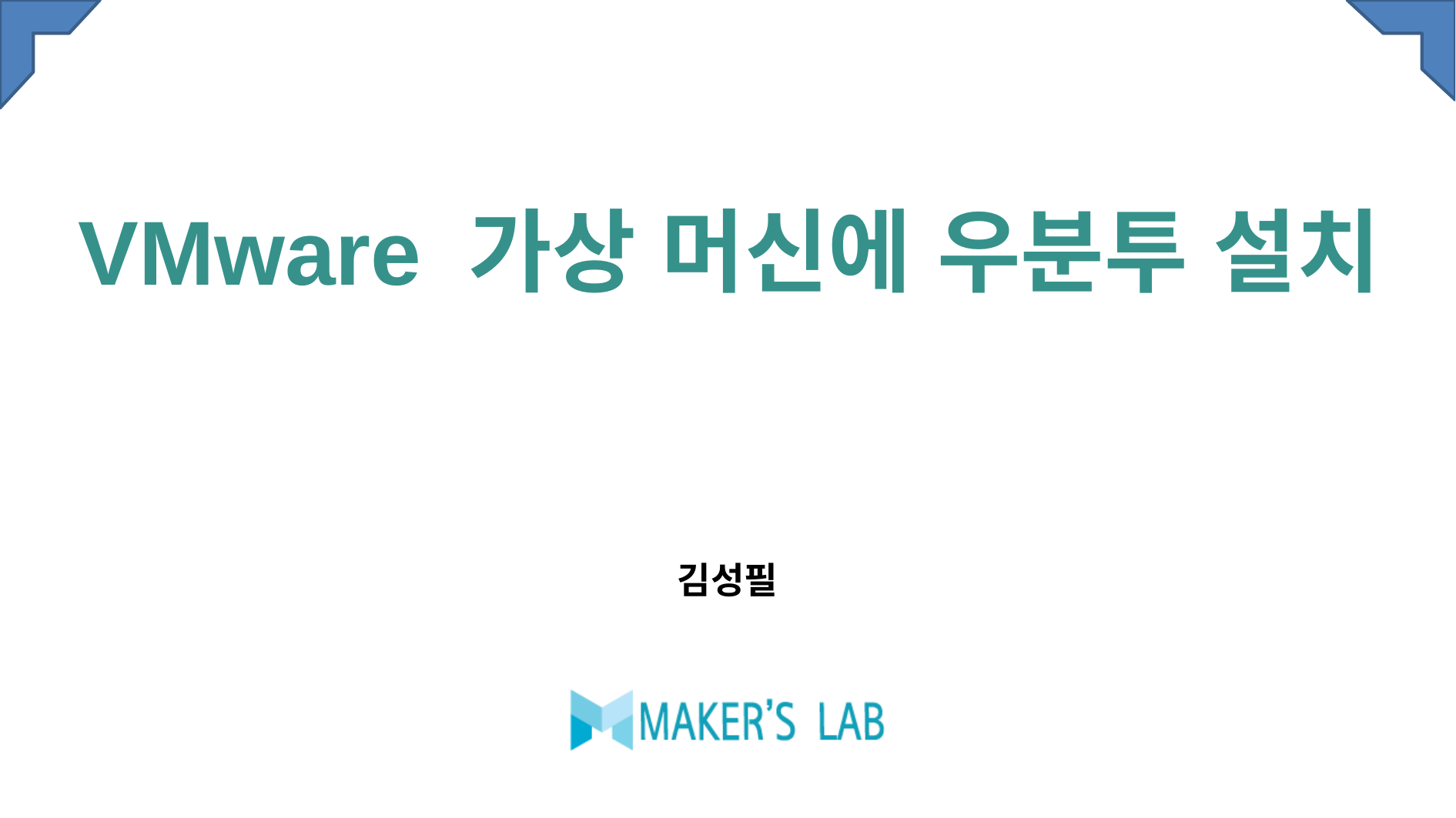

# VMware 가상 머신에 우분투 설치
김성필